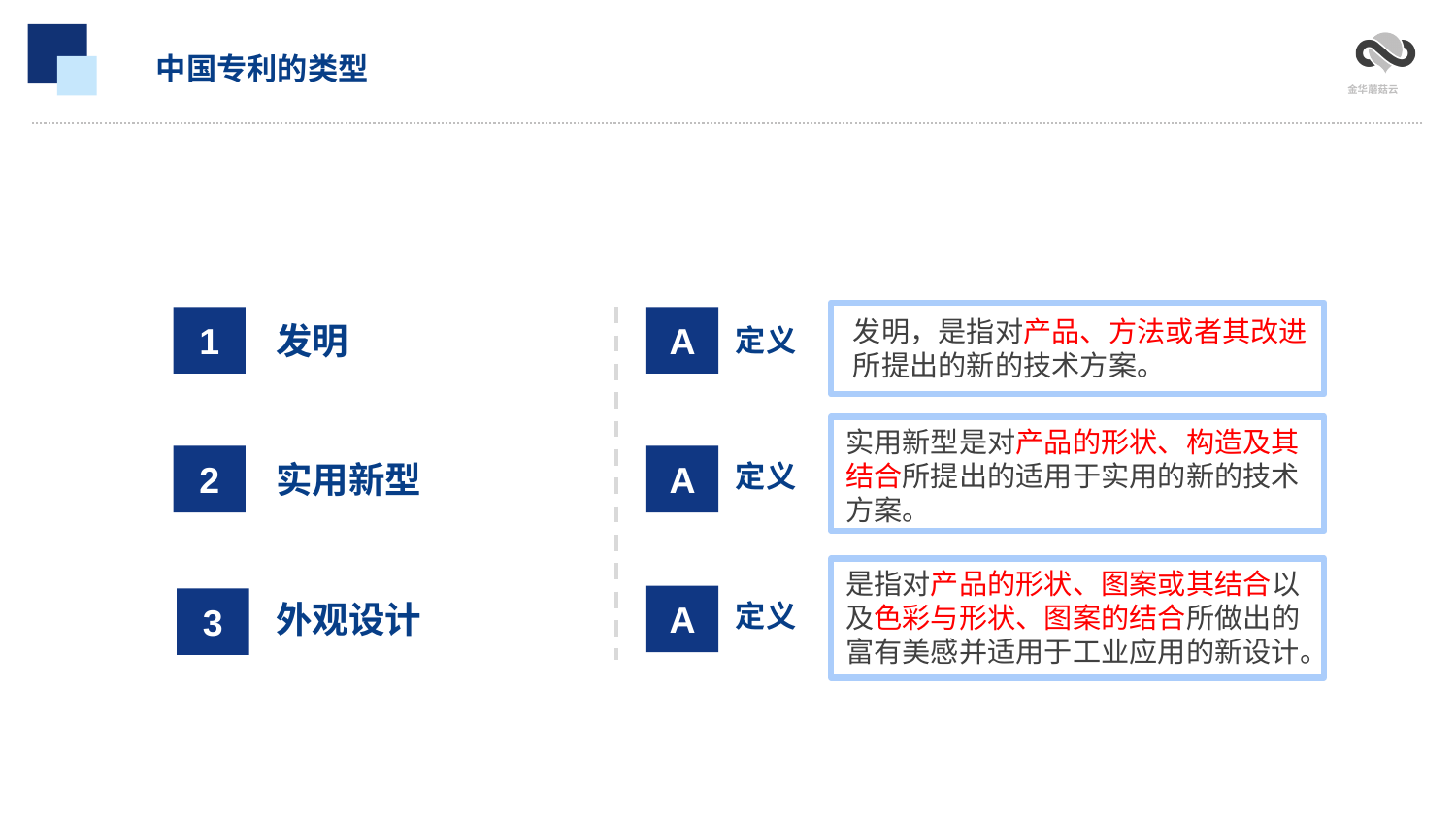

中国专利的类型

发明，是指对产品、方法或者其改进所提出的新的技术方案。
1
A
发明
A
3
外观设计
定义
实用新型是对产品的形状、构造及其结合所提出的适用于实用的新的技术方案。

2
A
定义
实用新型
是指对产品的形状、图案或其结合以及色彩与形状、图案的结合所做出的富有美感并适用于工业应用的新设计。

定义